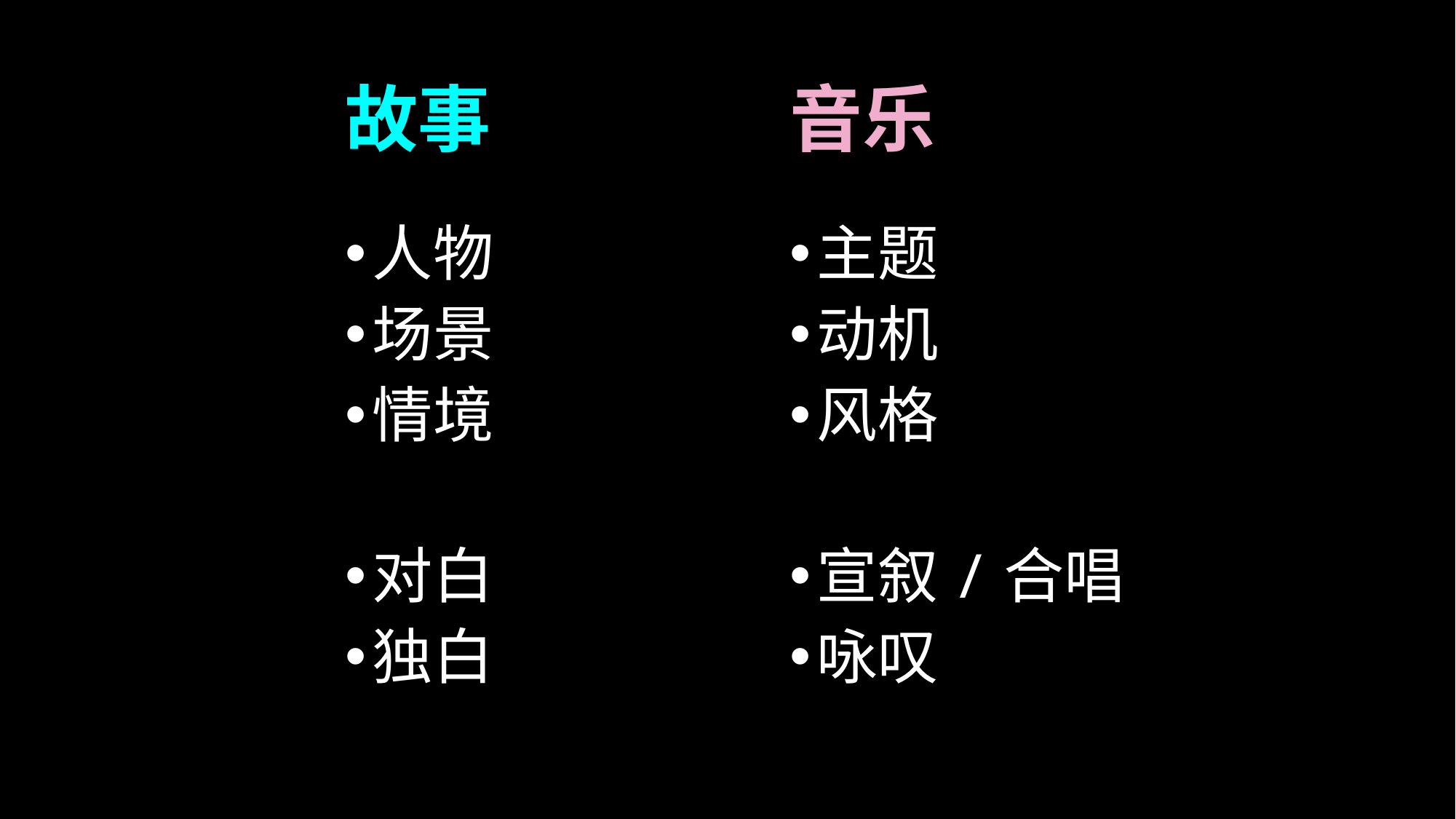

# 故事
音乐
人物
场景
情境

对白
独白
主题
动机
风格

宣叙/合唱
咏叹